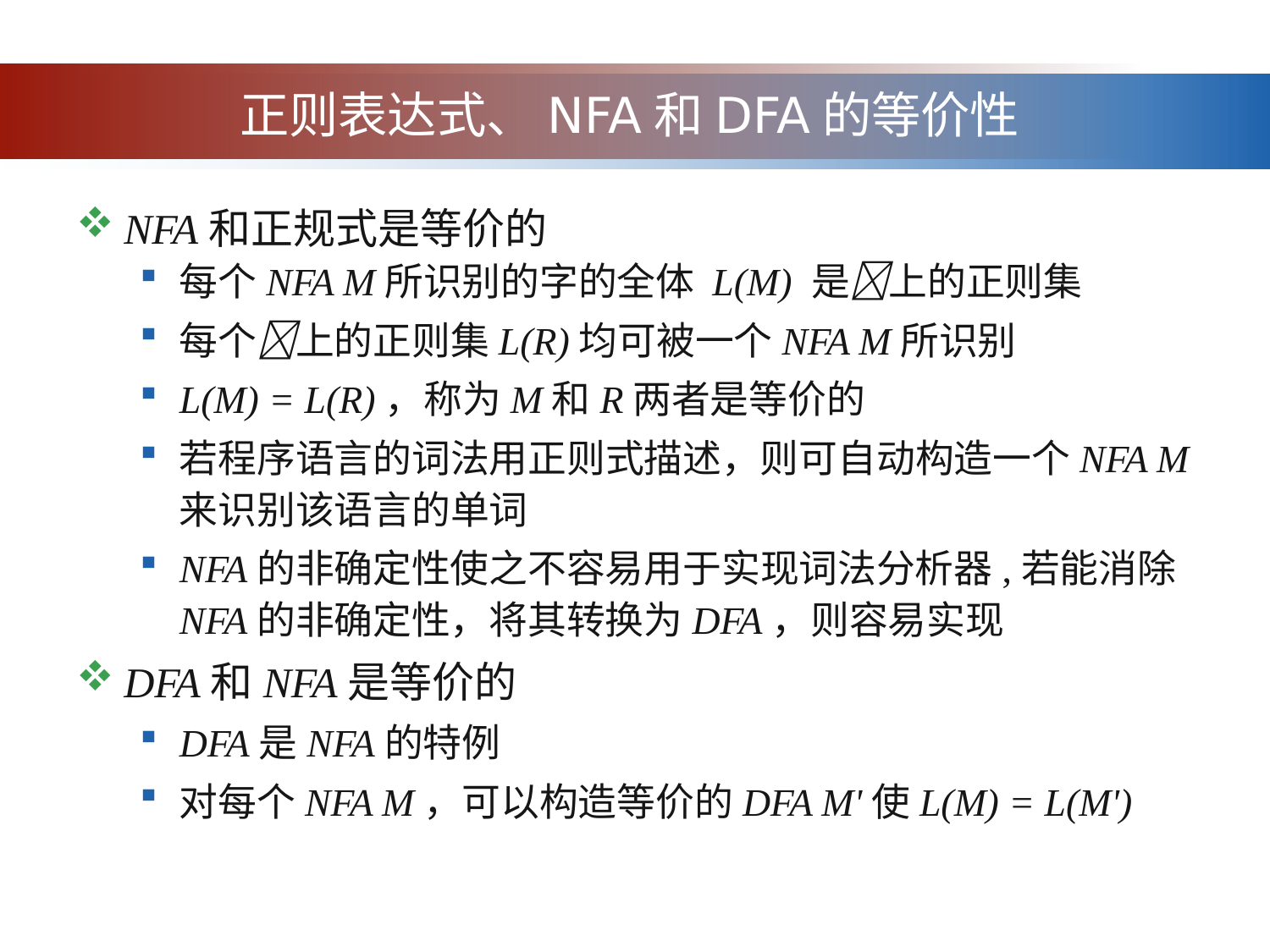

# 正则表达式、NFA和DFA的等价性
NFA和正规式是等价的
每个NFA M所识别的字的全体 L(M) 是Σ上的正则集
每个Σ上的正则集L(R)均可被一个NFA M所识别
L(M) = L(R)，称为M和R两者是等价的
若程序语言的词法用正则式描述，则可自动构造一个NFA M来识别该语言的单词
NFA的非确定性使之不容易用于实现词法分析器,若能消除NFA的非确定性，将其转换为DFA，则容易实现
DFA和NFA是等价的
DFA是NFA的特例
对每个NFA M，可以构造等价的DFA M'使L(M) = L(M')